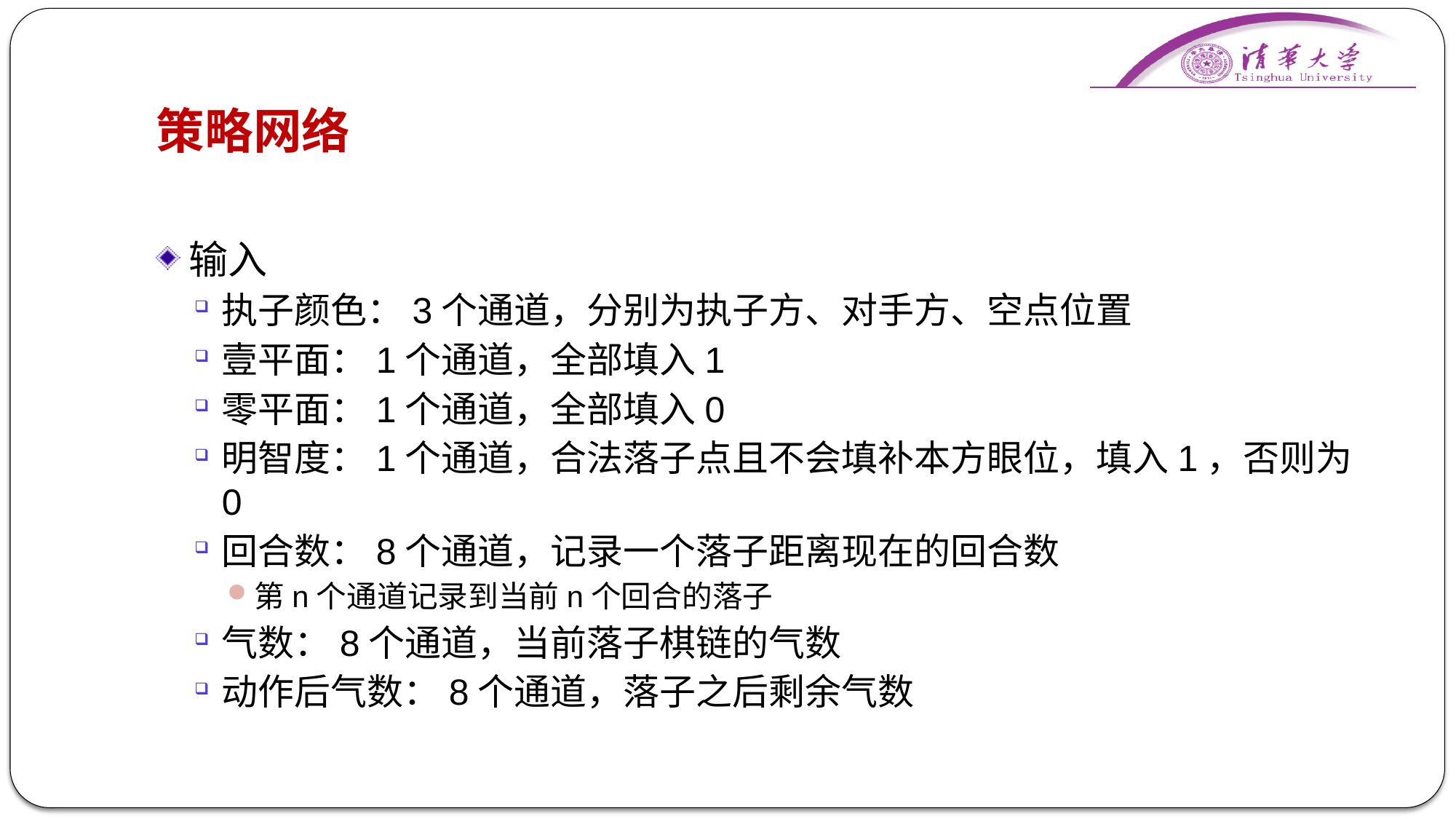

# 策略网络

输入
执子颜色：3个通道，分别为执子方、对手方、空点位置
壹平面：1个通道，全部填入1
零平面：1个通道，全部填入0
明智度：1个通道，合法落子点且不会填补本方眼位，填入1，否则为0
回合数：8个通道，记录一个落子距离现在的回合数
第n个通道记录到当前n个回合的落子
气数：8个通道，当前落子棋链的气数
动作后气数：8个通道，落子之后剩余气数